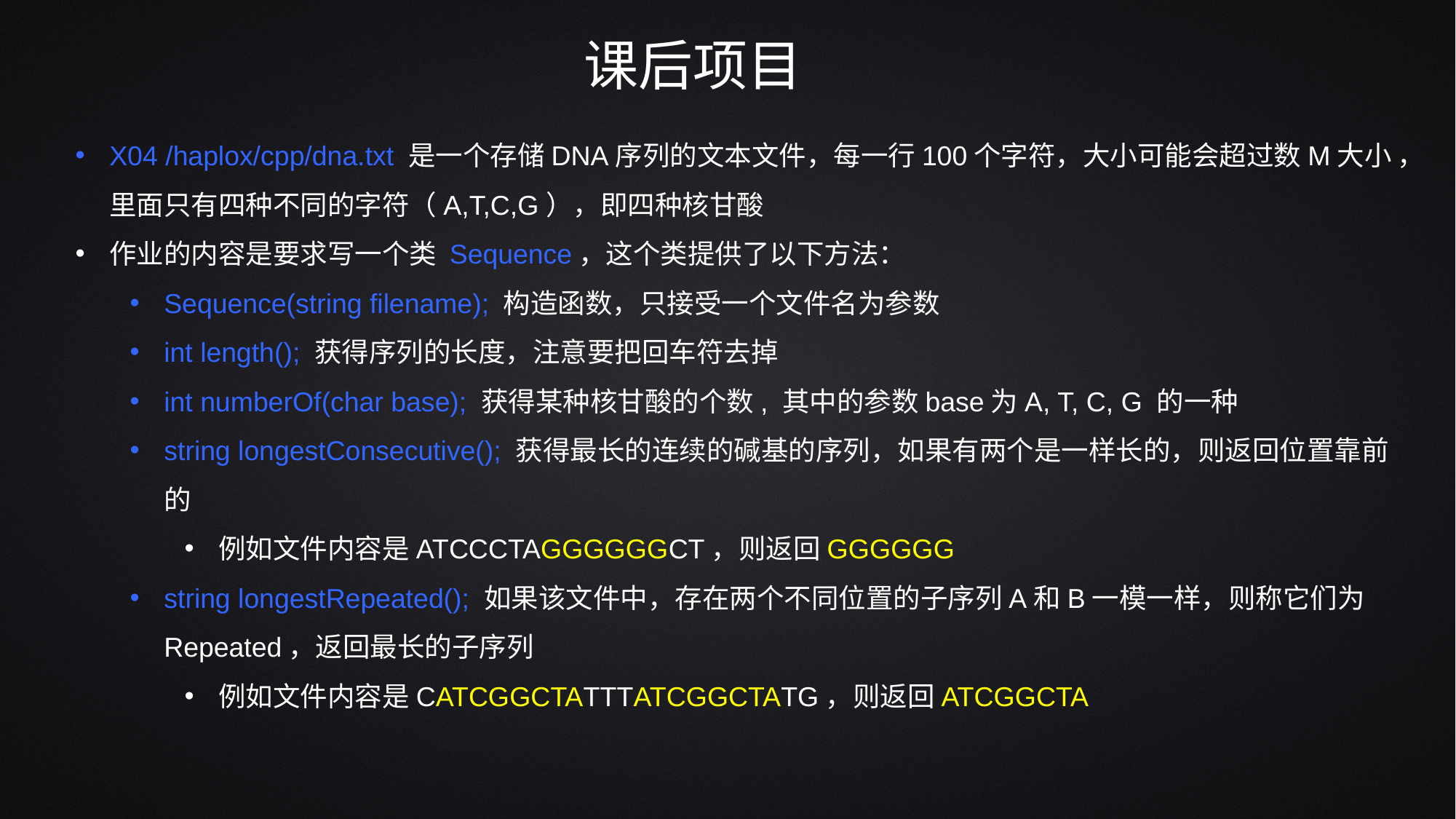

课后项目
X04 /haplox/cpp/dna.txt 是一个存储DNA序列的文本文件，每一行100个字符，大小可能会超过数M大小 ，里面只有四种不同的字符（A,T,C,G），即四种核甘酸
作业的内容是要求写一个类 Sequence，这个类提供了以下方法：
Sequence(string filename); 构造函数，只接受一个文件名为参数
int length(); 获得序列的长度，注意要把回车符去掉
int numberOf(char base); 获得某种核甘酸的个数, 其中的参数base为A, T, C, G 的一种
string longestConsecutive(); 获得最长的连续的碱基的序列，如果有两个是一样长的，则返回位置靠前的
例如文件内容是ATCCCTAGGGGGGCT，则返回GGGGGG
string longestRepeated(); 如果该文件中，存在两个不同位置的子序列A和B一模一样，则称它们为Repeated，返回最长的子序列
例如文件内容是CATCGGCTATTTATCGGCTATG，则返回ATCGGCTA